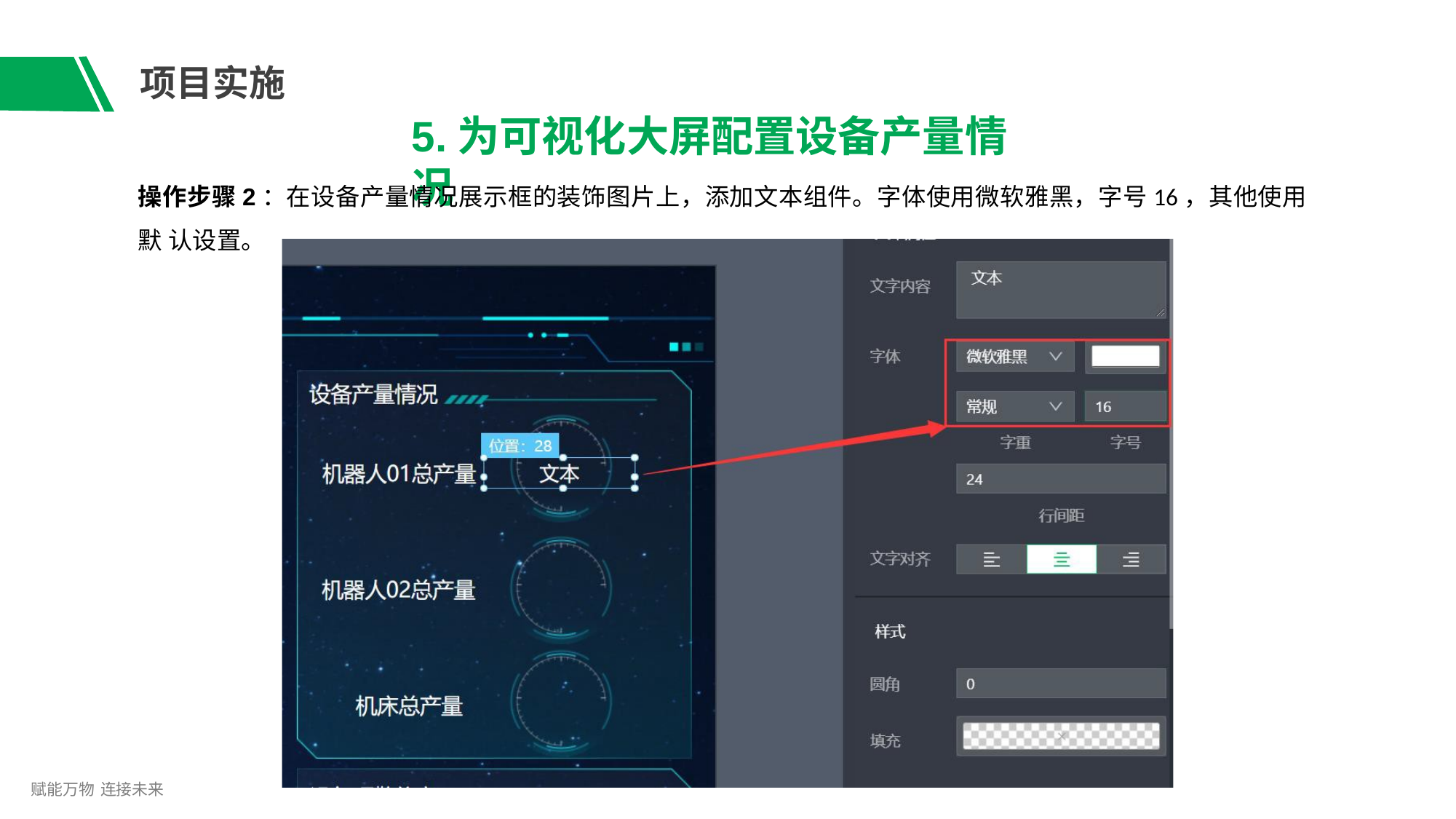

# 项目实施
5.为可视化大屏配置设备产量情况
操作步骤2：在设备产量情况展示框的装饰图片上，添加文本组件。字体使用微软雅黑，字号16，其他使用默 认设置。

赋能万物 连接未来